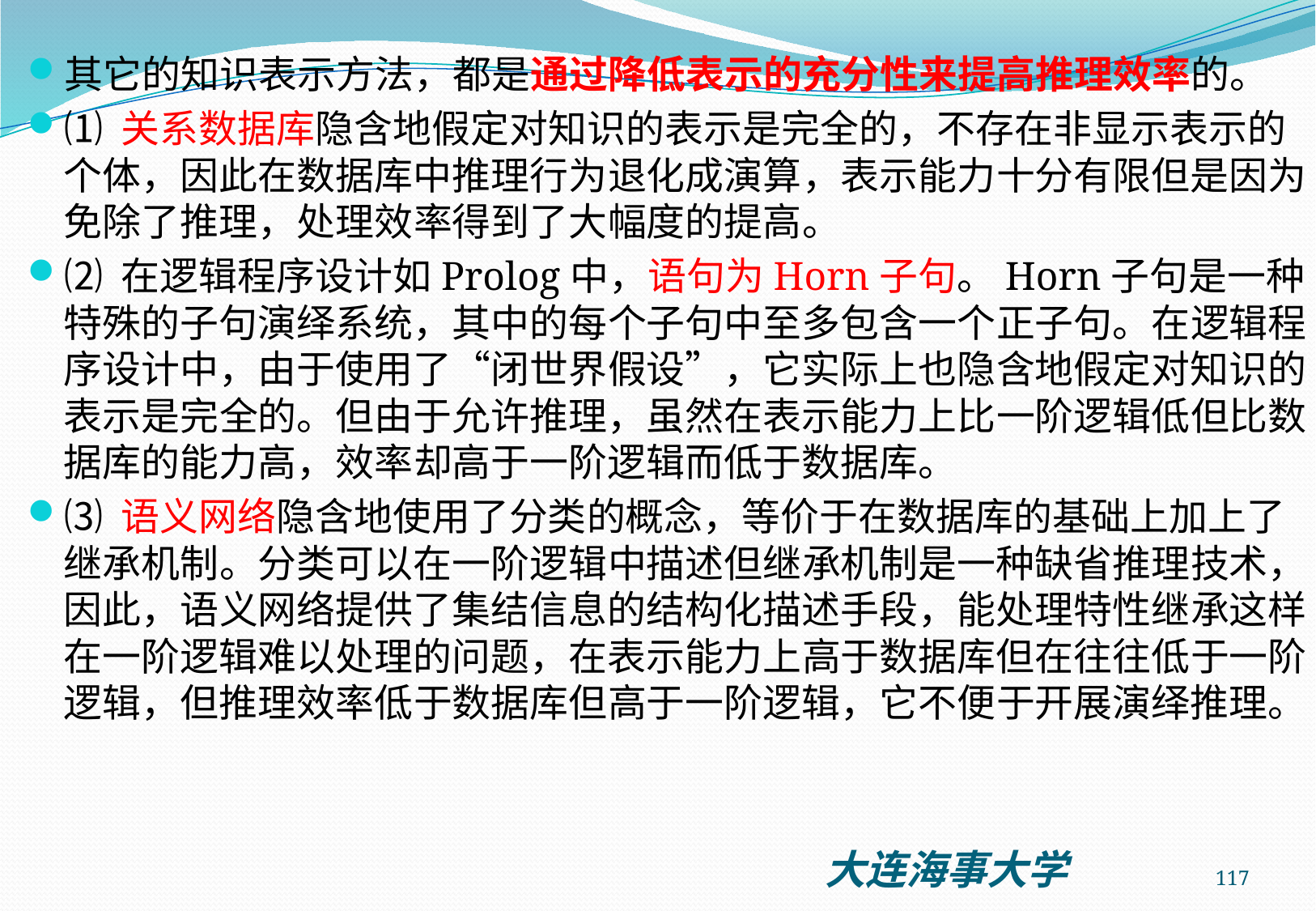

其它的知识表示方法，都是通过降低表示的充分性来提高推理效率的。
⑴ 关系数据库隐含地假定对知识的表示是完全的，不存在非显示表示的个体，因此在数据库中推理行为退化成演算，表示能力十分有限但是因为免除了推理，处理效率得到了大幅度的提高。
⑵ 在逻辑程序设计如Prolog中，语句为Horn子句。Horn子句是一种特殊的子句演绎系统，其中的每个子句中至多包含一个正子句。在逻辑程序设计中，由于使用了“闭世界假设”，它实际上也隐含地假定对知识的表示是完全的。但由于允许推理，虽然在表示能力上比一阶逻辑低但比数据库的能力高，效率却高于一阶逻辑而低于数据库。
⑶ 语义网络隐含地使用了分类的概念，等价于在数据库的基础上加上了继承机制。分类可以在一阶逻辑中描述但继承机制是一种缺省推理技术，因此，语义网络提供了集结信息的结构化描述手段，能处理特性继承这样在一阶逻辑难以处理的问题，在表示能力上高于数据库但在往往低于一阶逻辑，但推理效率低于数据库但高于一阶逻辑，它不便于开展演绎推理。
117